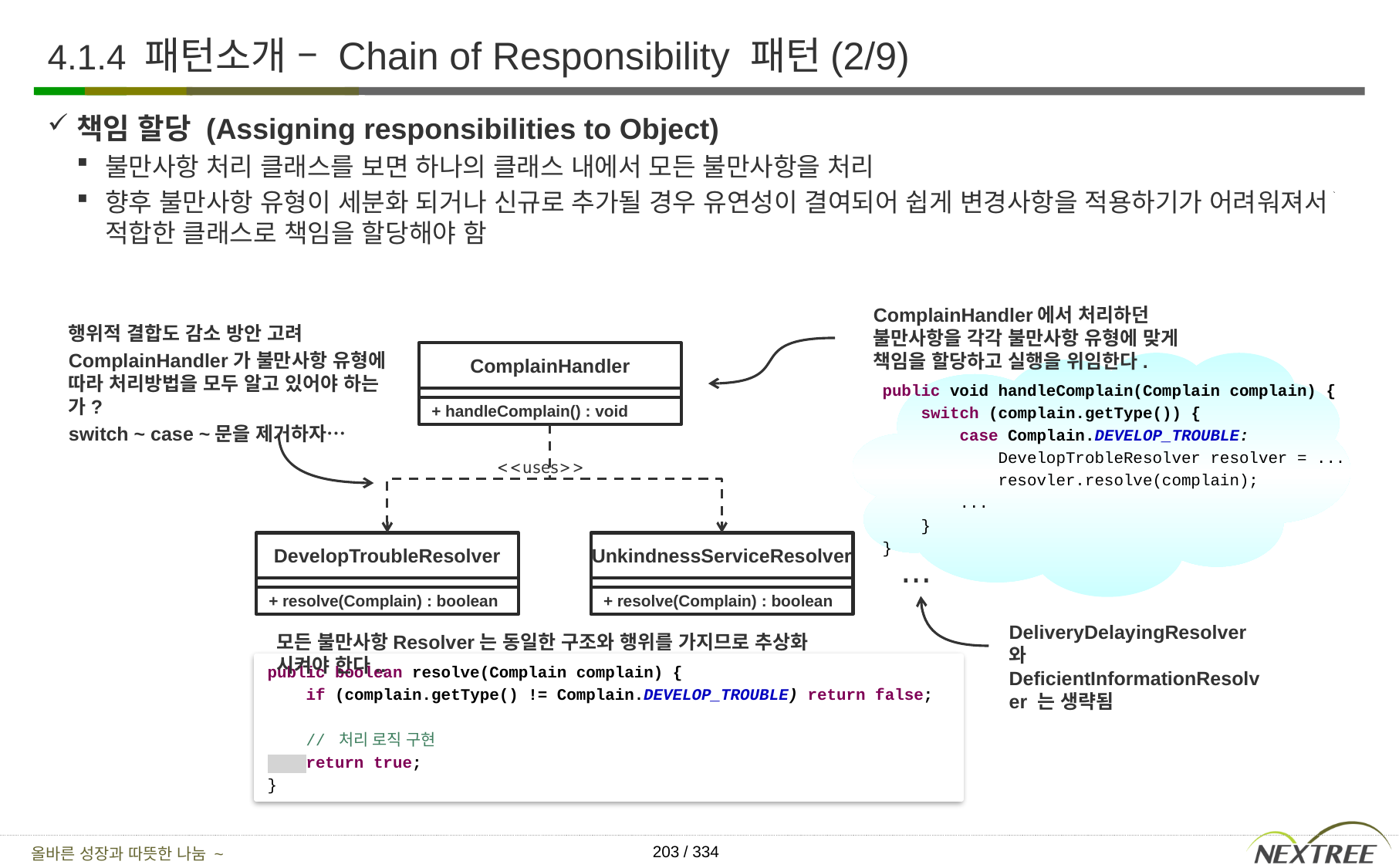

# 4.1.4 패턴소개 – Chain of Responsibility 패턴(2/9)
책임 할당 (Assigning responsibilities to Object)
불만사항 처리 클래스를 보면 하나의 클래스 내에서 모든 불만사항을 처리
향후 불만사항 유형이 세분화 되거나 신규로 추가될 경우 유연성이 결여되어 쉽게 변경사항을 적용하기가 어려워져서 적합한 클래스로 책임을 할당해야 함
ComplainHandler에서 처리하던 불만사항을 각각 불만사항 유형에 맞게 책임을 할당하고 실행을 위임한다.
행위적 결합도 감소 방안 고려
ComplainHandler가 불만사항 유형에 따라 처리방법을 모두 알고 있어야 하는가?
switch ~ case ~문을 제거하자…

ComplainHandler

public void handleComplain(Complain complain) {
    switch (complain.getType()) {
        case Complain.DEVELOP_TROUBLE:
            DevelopTrobleResolver resolver = ...
            resovler.resolve(complain);
        ...
    }
}

+ handleComplain() : void

<<uses>>

DevelopTroubleResolver
UnkindnessServiceResolver
...

+ resolve(Complain) : boolean
+ resolve(Complain) : boolean

DeliveryDelayingResolver와 DeficientInformationResolver 는 생략됨
모든 불만사항Resolver는 동일한 구조와 행위를 가지므로 추상화 시켜야 한다..

public boolean resolve(Complain complain) {
    if (complain.getType() != Complain.DEVELOP_TROUBLE) return false;

    // 처리 로직 구현
    return true;
}